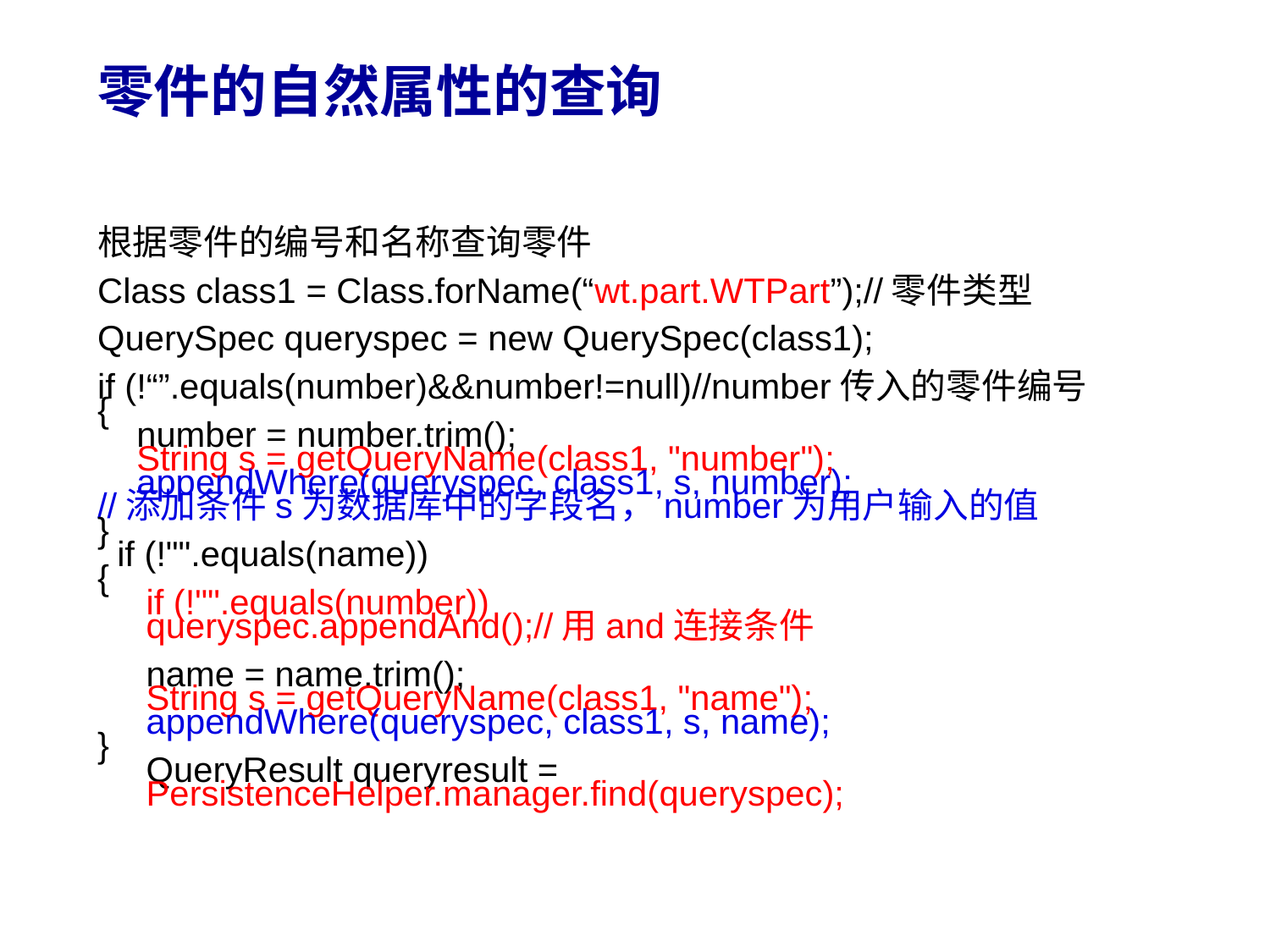

# 零件的自然属性的查询

根据零件的编号和名称查询零件

Class class1 = Class.forName(“wt.part.WTPart”);//零件类型

QuerySpec queryspec = new QuerySpec(class1);

if (!“”.equals(number)&&number!=null)//number传入的零件编号
{
    number = number.trim();
    String s = getQueryName(class1, "number");
    appendWhere(queryspec, class1, s, number);
//添加条件s为数据库中的字段名，number为用户输入的值
}
  if (!"".equals(name))
{
     if (!"".equals(number))
     queryspec.appendAnd();//用and连接条件

     name = name.trim();
     String s = getQueryName(class1, "name");
     appendWhere(queryspec, class1, s, name);
}
     QueryResult queryresult =
     PersistenceHelper.manager.find(queryspec);